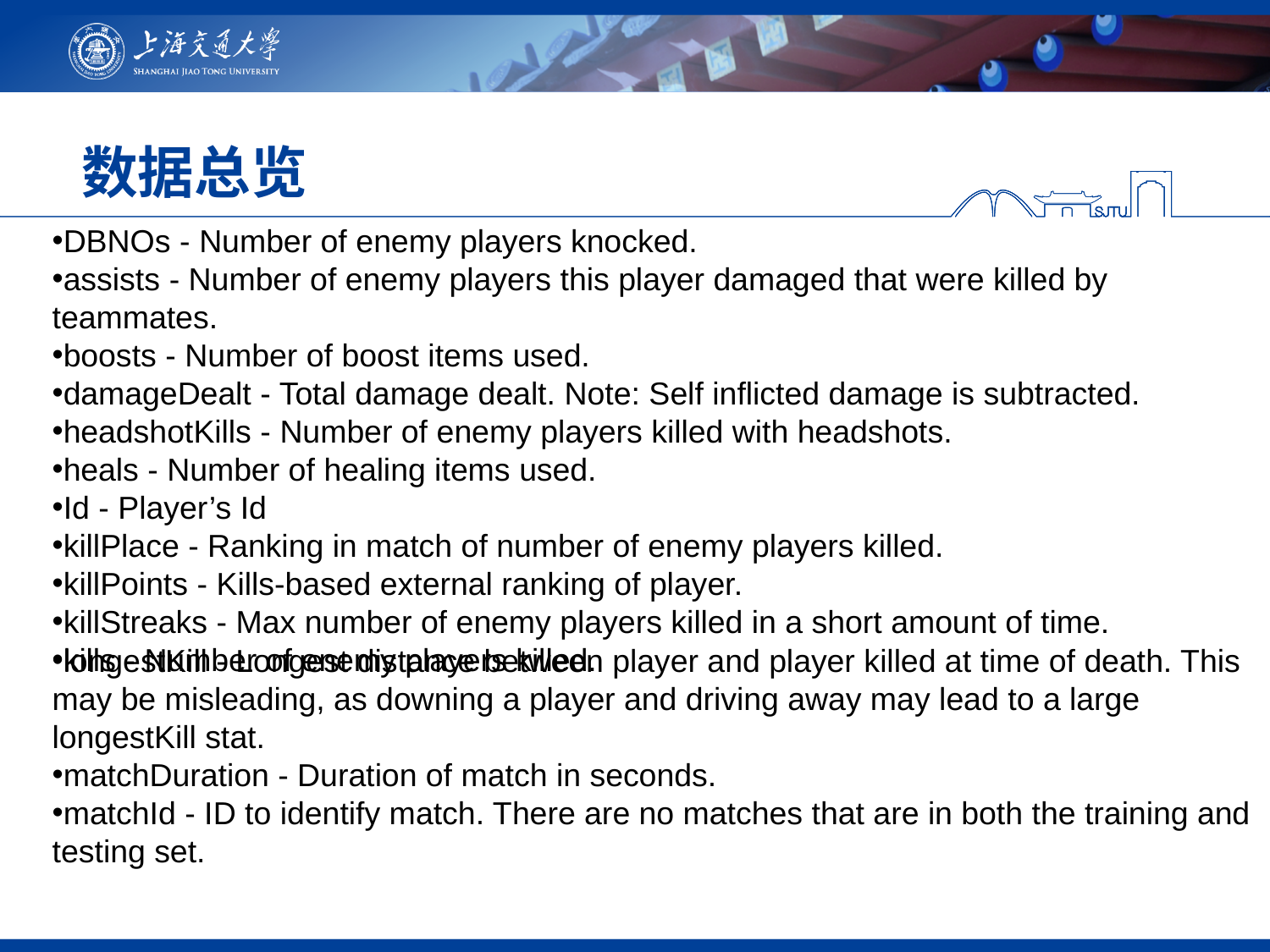

# 数据总览

DBNOs - Number of enemy players knocked.
assists - Number of enemy players this player damaged that were killed by teammates.
boosts - Number of boost items used.
damageDealt - Total damage dealt. Note: Self inflicted damage is subtracted.
headshotKills - Number of enemy players killed with headshots.
heals - Number of healing items used.
Id - Player’s Id
killPlace - Ranking in match of number of enemy players killed.
killPoints - Kills-based external ranking of player.
killStreaks - Max number of enemy players killed in a short amount of time.
kills - Number of enemy players killed.
longestKill - Longest distance between player and player killed at time of death. This may be misleading, as downing a player and driving away may lead to a large longestKill stat.
matchDuration - Duration of match in seconds.
matchId - ID to identify match. There are no matches that are in both the training and testing set.